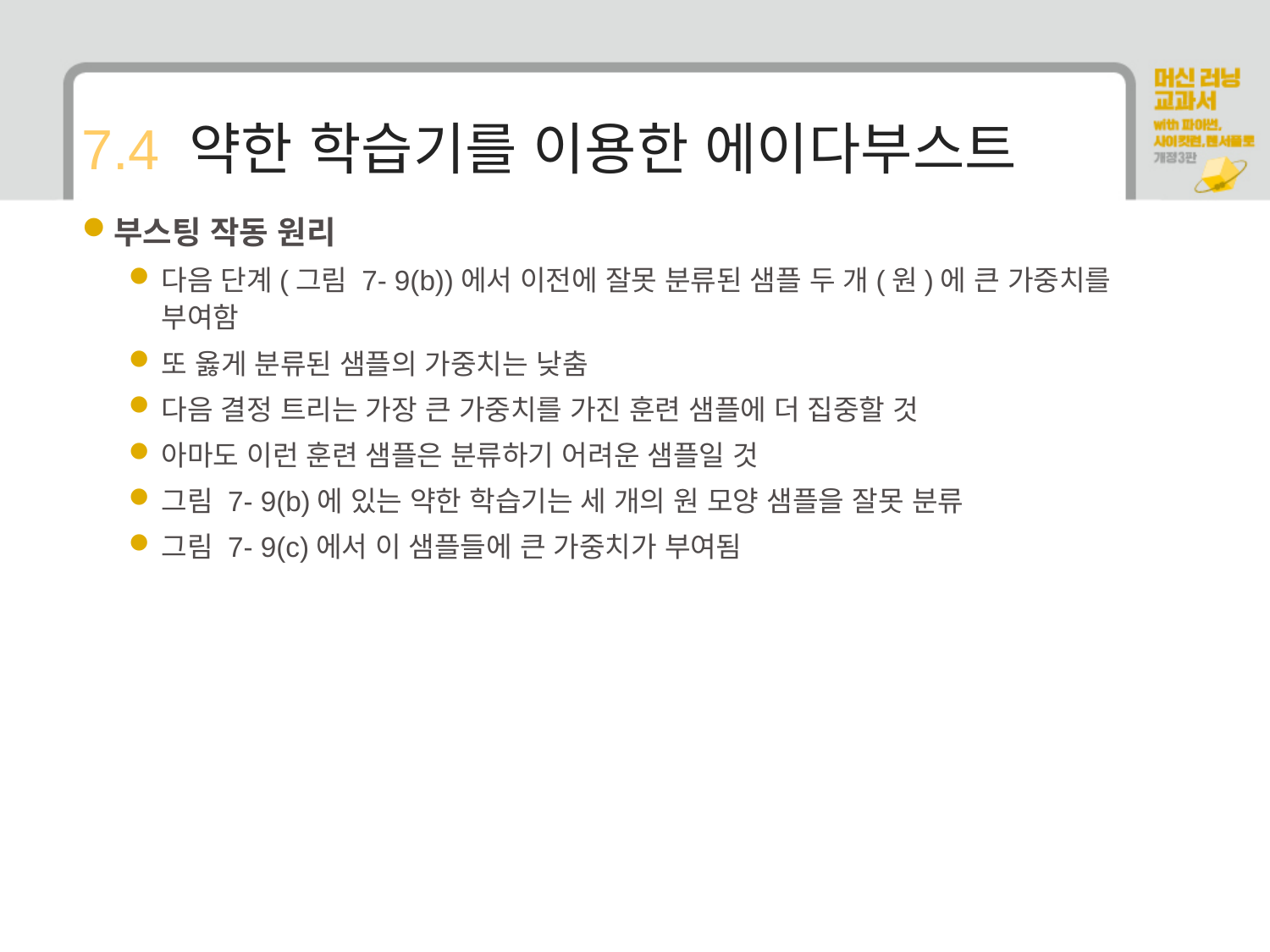

# 7.4 약한 학습기를 이용한 에이다부스트
부스팅 작동 원리
다음 단계(그림 7- 9(b))에서 이전에 잘못 분류된 샘플 두 개(원)에 큰 가중치를 부여함
또 옳게 분류된 샘플의 가중치는 낮춤
다음 결정 트리는 가장 큰 가중치를 가진 훈련 샘플에 더 집중할 것
아마도 이런 훈련 샘플은 분류하기 어려운 샘플일 것
그림 7- 9(b)에 있는 약한 학습기는 세 개의 원 모양 샘플을 잘못 분류
그림 7- 9(c)에서 이 샘플들에 큰 가중치가 부여됨